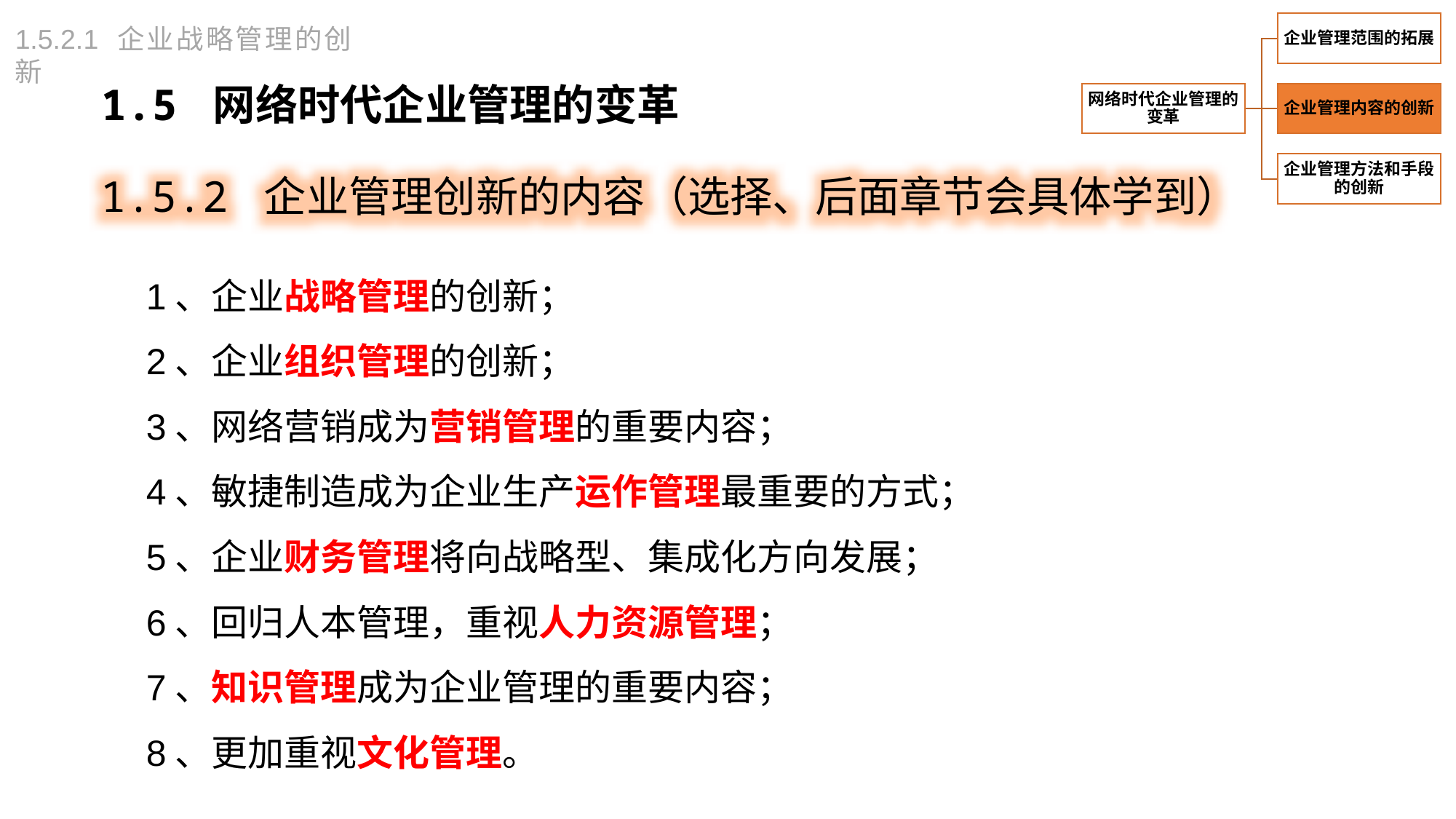

网络时代企业管理的变革
企业管理范围的拓展
企业管理内容的创新
企业管理方法和手段的创新
1.5.2.1 企业战略管理的创新
1.5 网络时代企业管理的变革
1.5.2 企业管理创新的内容（选择、后面章节会具体学到）
1、企业战略管理的创新；
2、企业组织管理的创新；
3、网络营销成为营销管理的重要内容；
4、敏捷制造成为企业生产运作管理最重要的方式；
5、企业财务管理将向战略型、集成化方向发展；
6、回归人本管理，重视人力资源管理；
7、知识管理成为企业管理的重要内容；
8、更加重视文化管理。